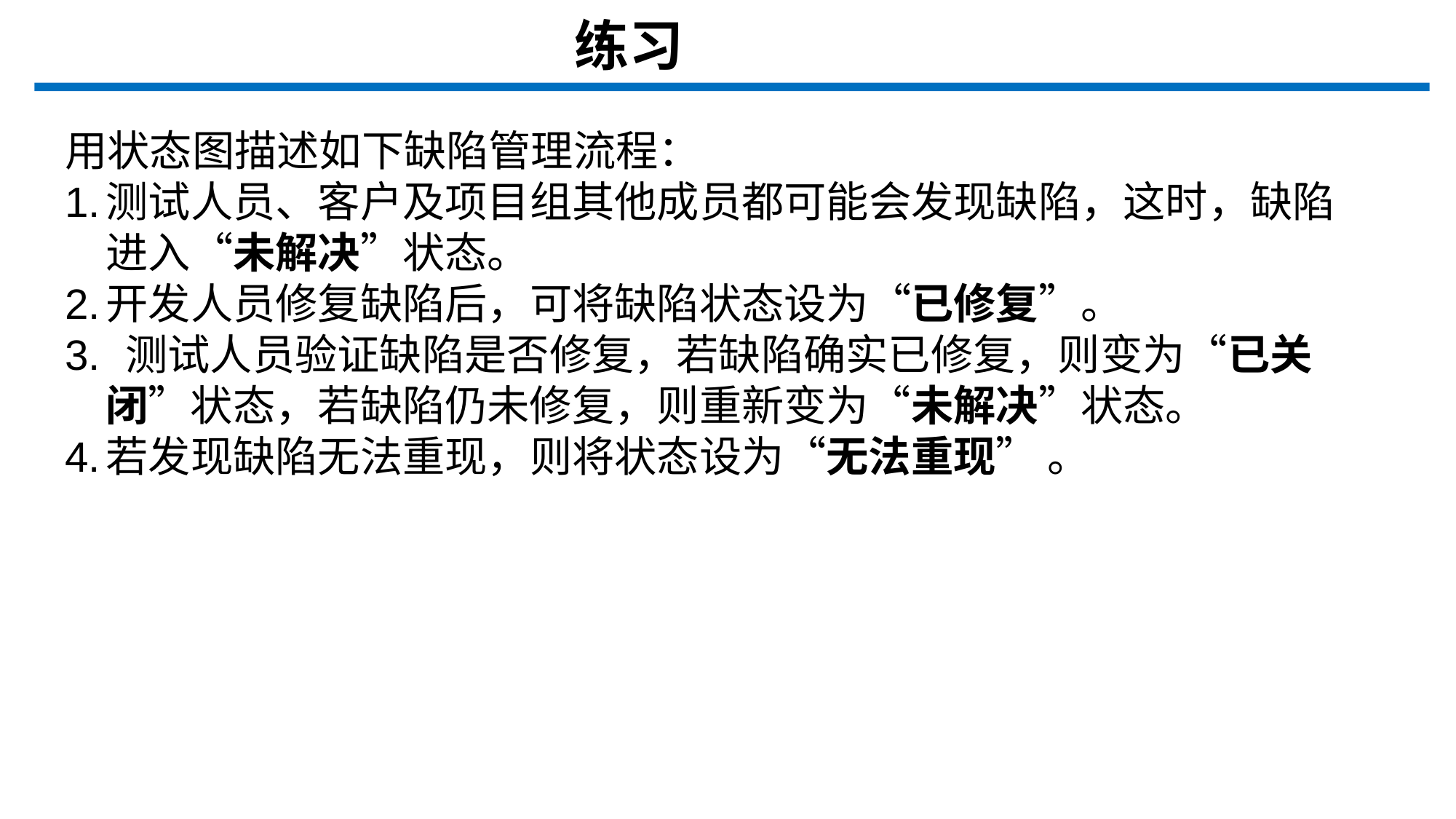

练习
用状态图描述如下缺陷管理流程：
测试人员、客户及项目组其他成员都可能会发现缺陷，这时，缺陷进入“未解决”状态。
开发人员修复缺陷后，可将缺陷状态设为“已修复”。
 测试人员验证缺陷是否修复，若缺陷确实已修复，则变为“已关闭”状态，若缺陷仍未修复，则重新变为“未解决”状态。
若发现缺陷无法重现，则将状态设为“无法重现” 。